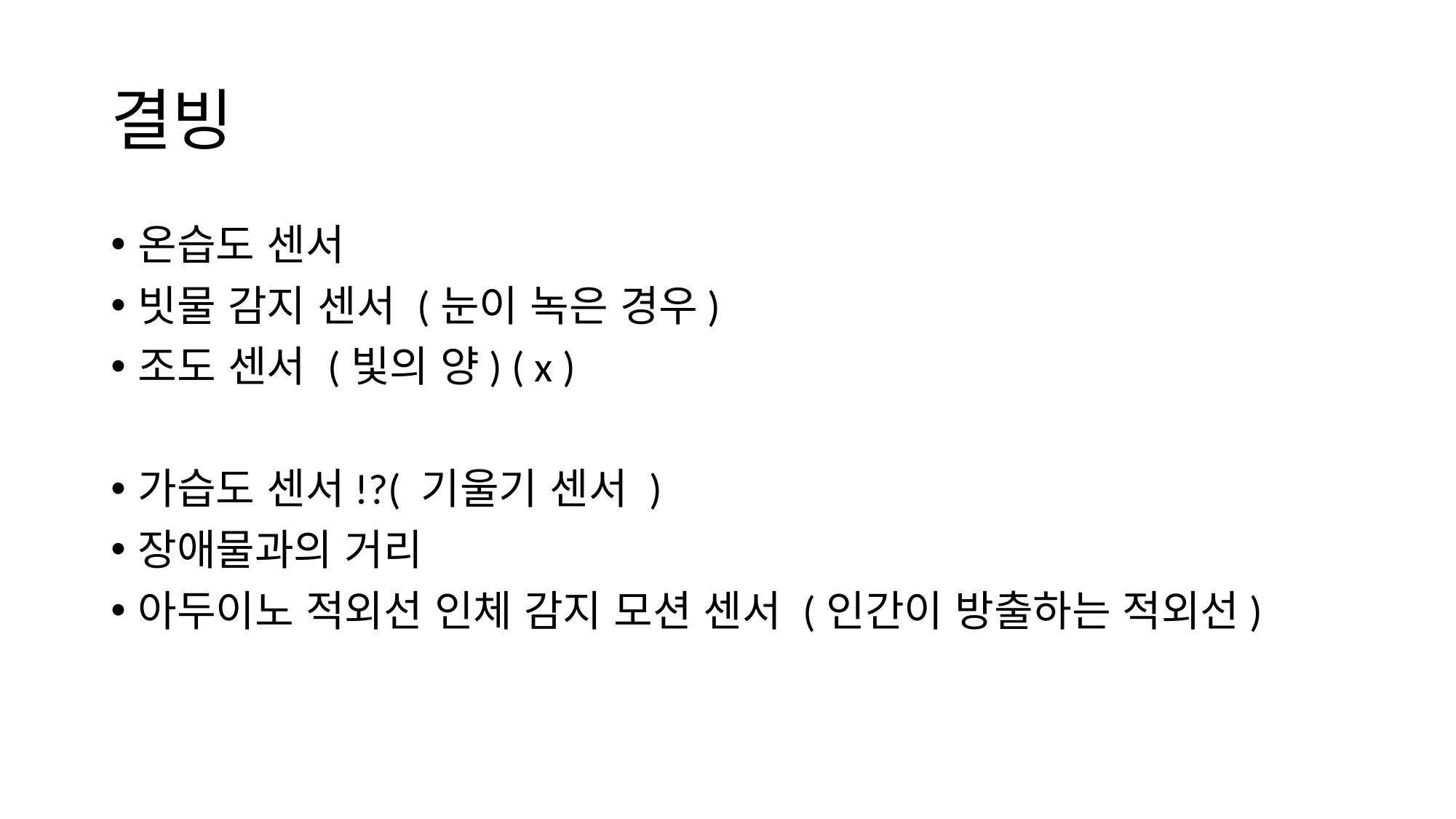

# 결빙
온습도 센서
빗물 감지 센서 (눈이 녹은 경우)
조도 센서 (빛의 양) ( x )

가습도 센서!?( 기울기 센서 )
장애물과의 거리
아두이노 적외선 인체 감지 모션 센서 (인간이 방출하는 적외선)